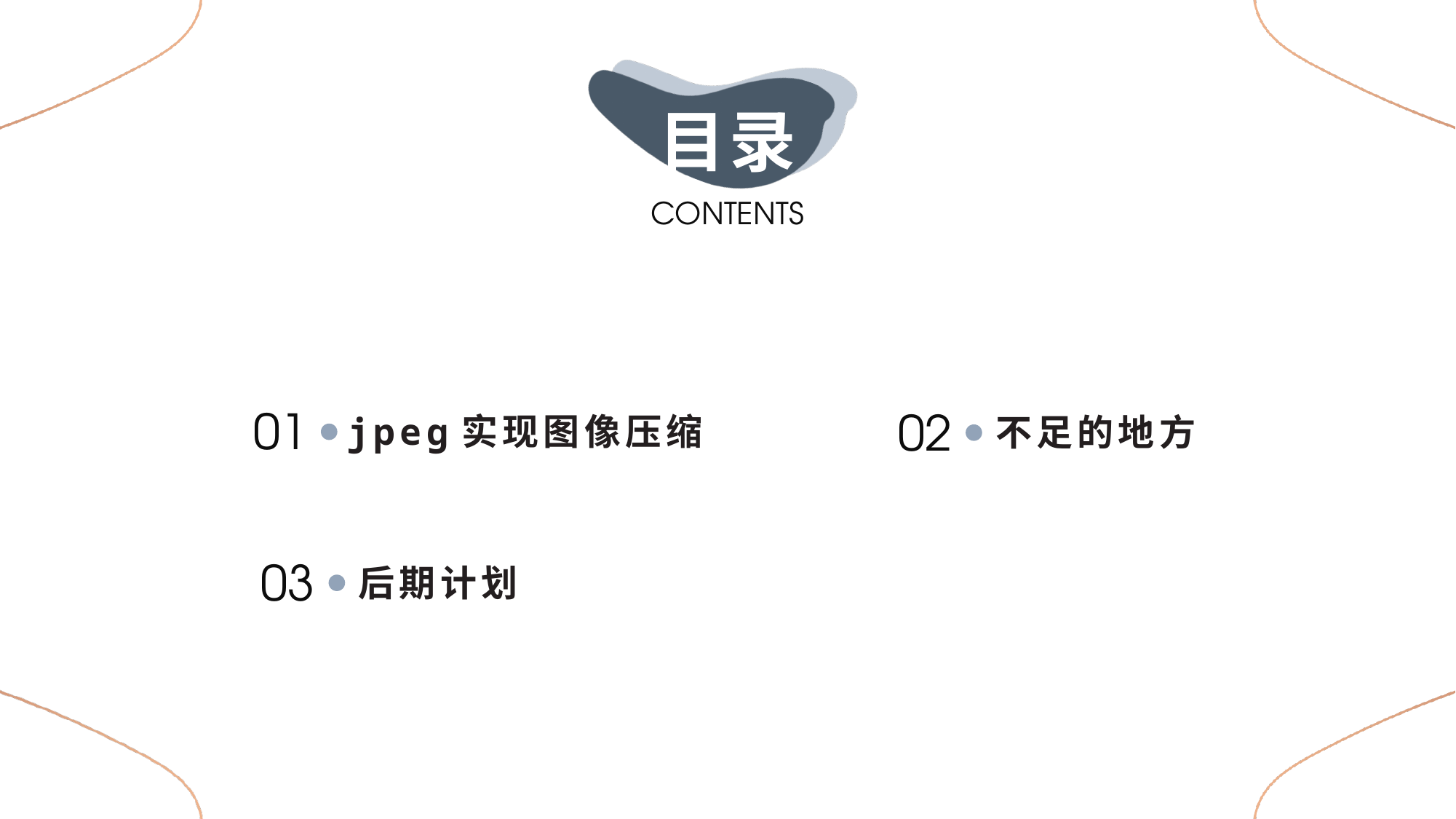

目录
CONTENTS
01
02
jpeg实现图像压缩
不足的地方

03
后期计划